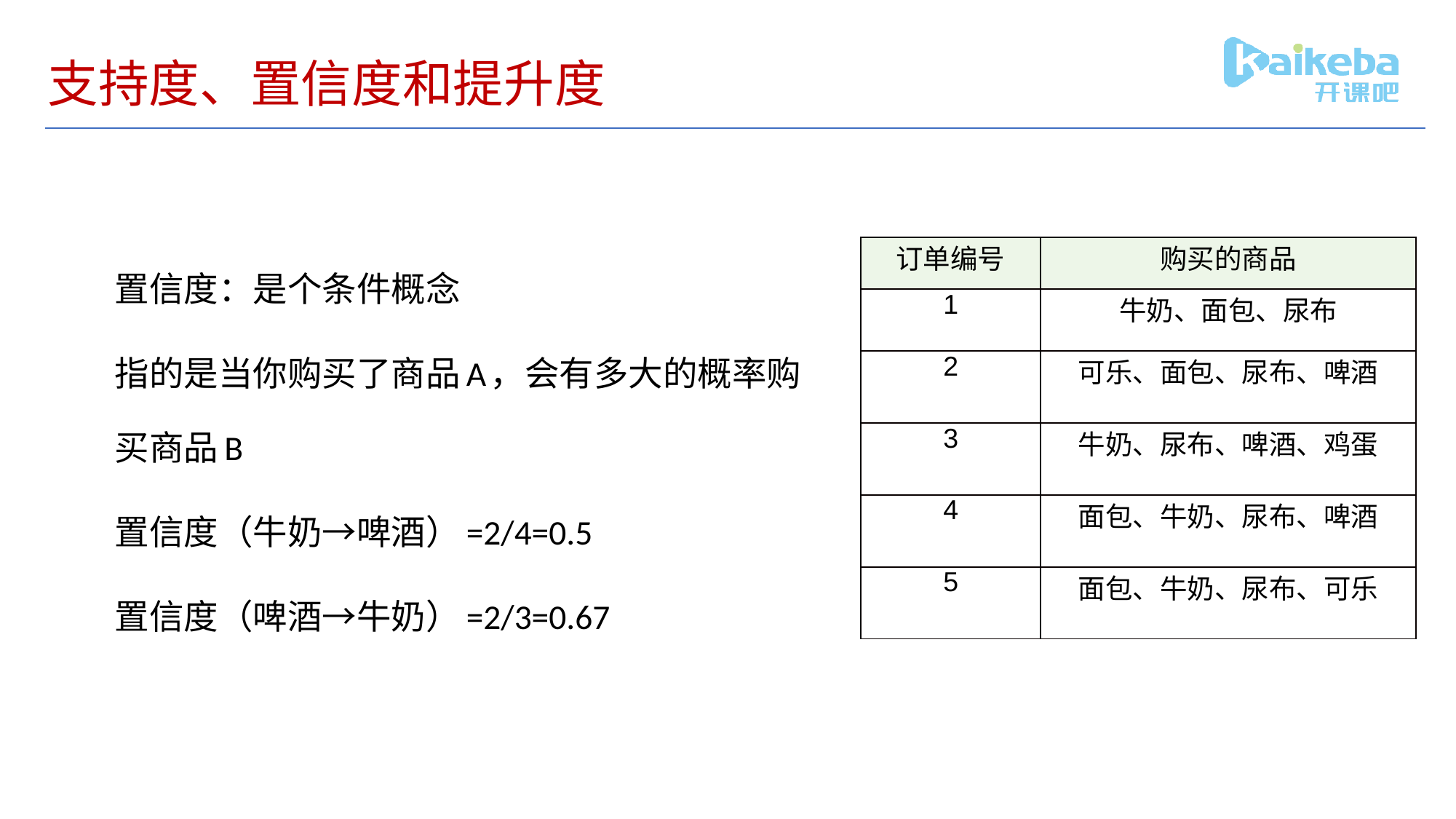

# 支持度、置信度和提升度
置信度：是个条件概念
指的是当你购买了商品A，会有多大的概率购买商品B
置信度（牛奶→啤酒）=2/4=0.5
置信度（啤酒→牛奶）=2/3=0.67

| 订单编号 | 购买的商品 |
| --- | --- |
| 1 | 牛奶、面包、尿布 |
| 2 | 可乐、面包、尿布、啤酒 |
| 3 | 牛奶、尿布、啤酒、鸡蛋 |
| 4 | 面包、牛奶、尿布、啤酒 |
| 5 | 面包、牛奶、尿布、可乐 |